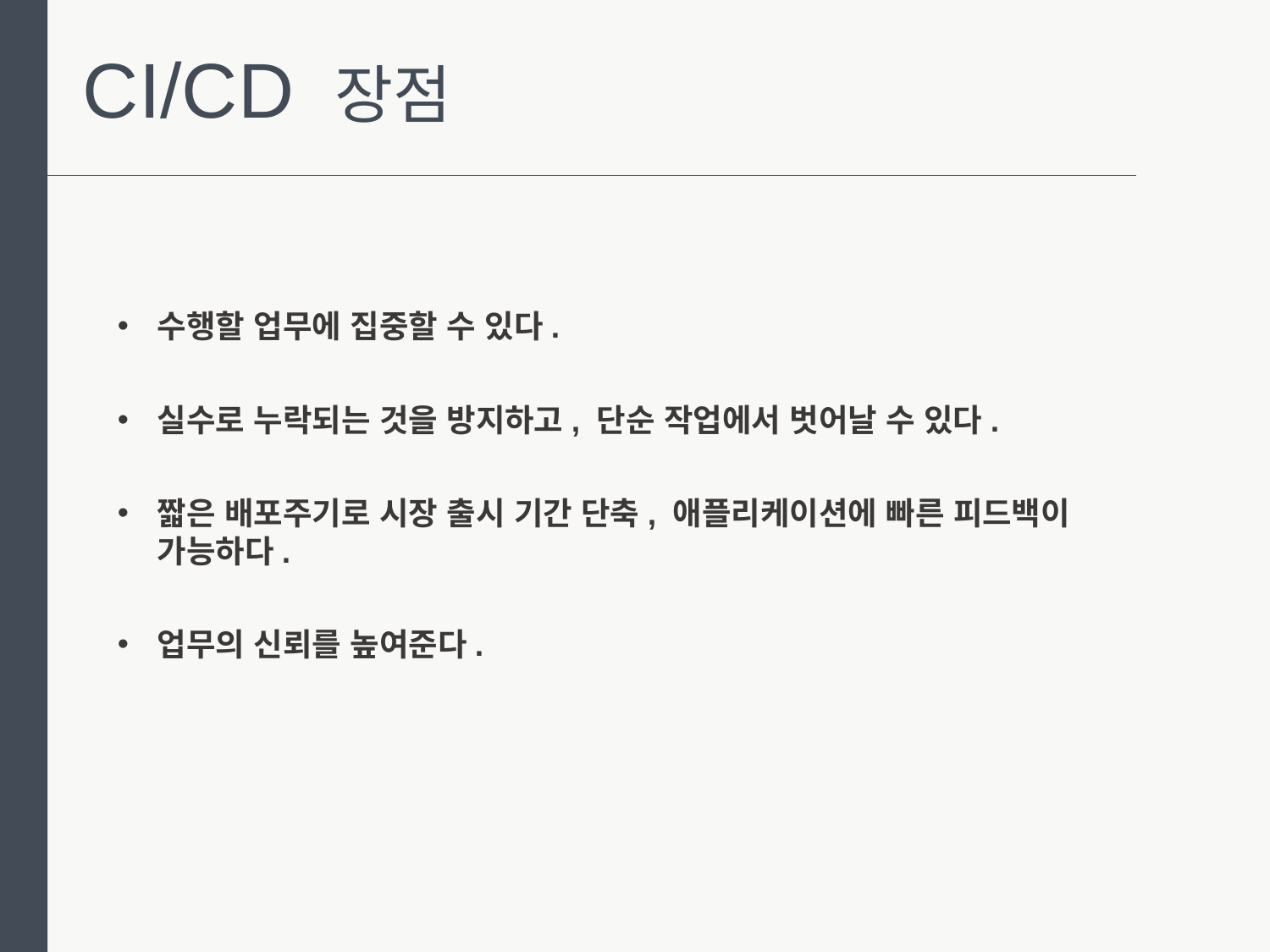

CI/CD 장점
수행할 업무에 집중할 수 있다.
실수로 누락되는 것을 방지하고, 단순 작업에서 벗어날 수 있다.
짧은 배포주기로 시장 출시 기간 단축, 애플리케이션에 빠른 피드백이 가능하다.
업무의 신뢰를 높여준다.